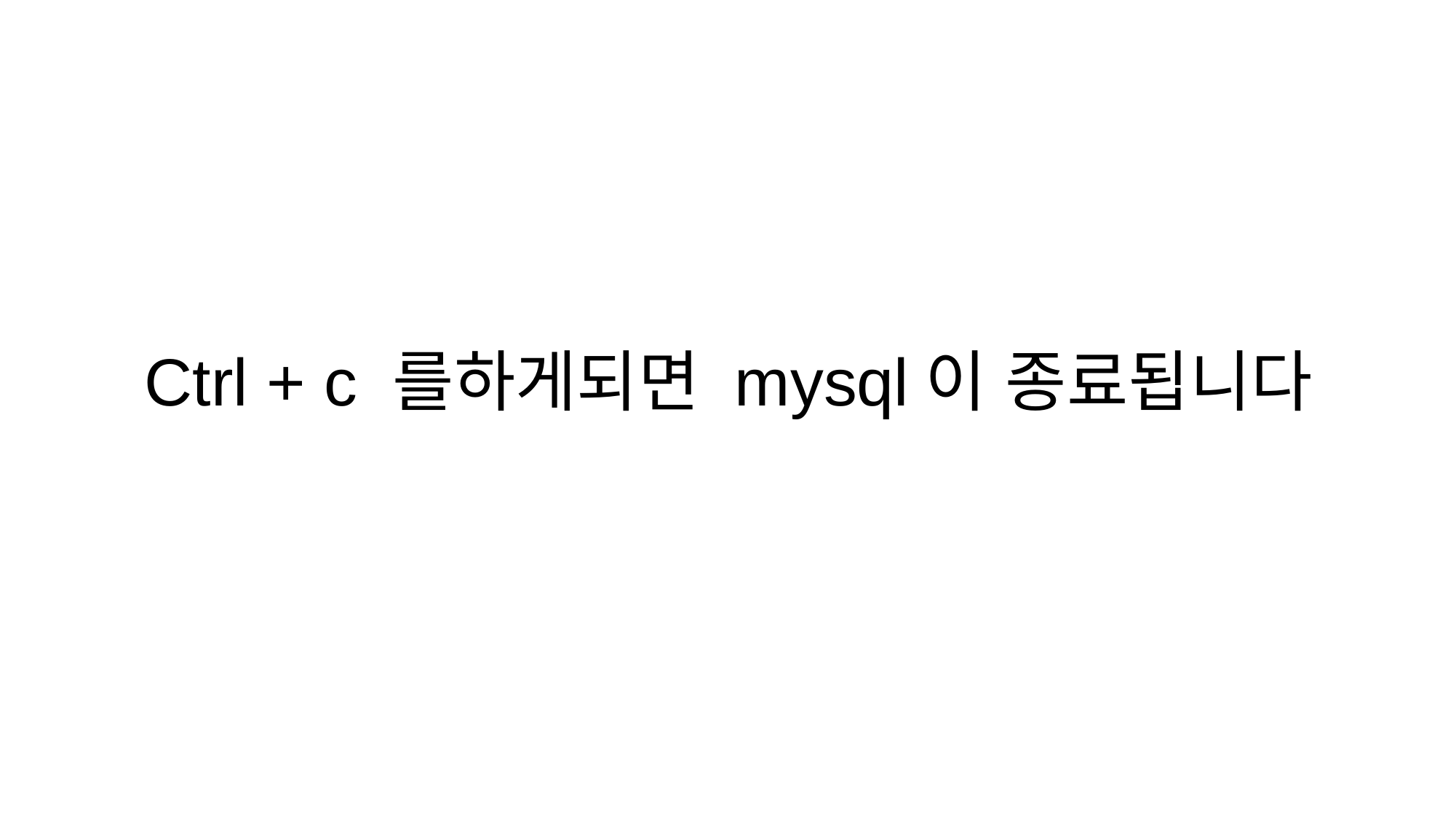

# Ctrl + c 를하게되면 mysql이 종료됩니다